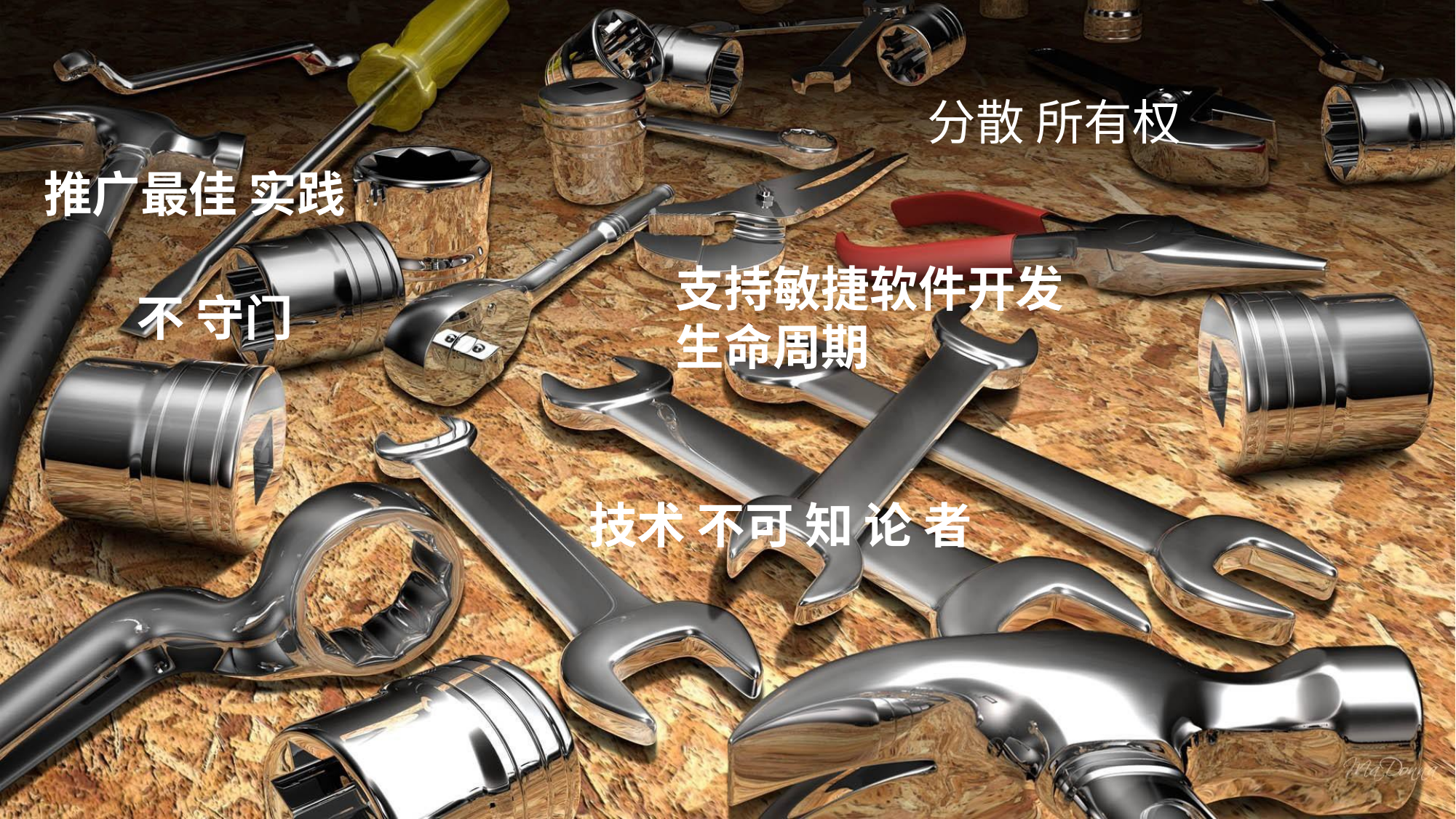

# 分散 所有权
推广最佳 实践
支持敏捷软件开发生命周期
不 守门
技术 不可 知 论 者